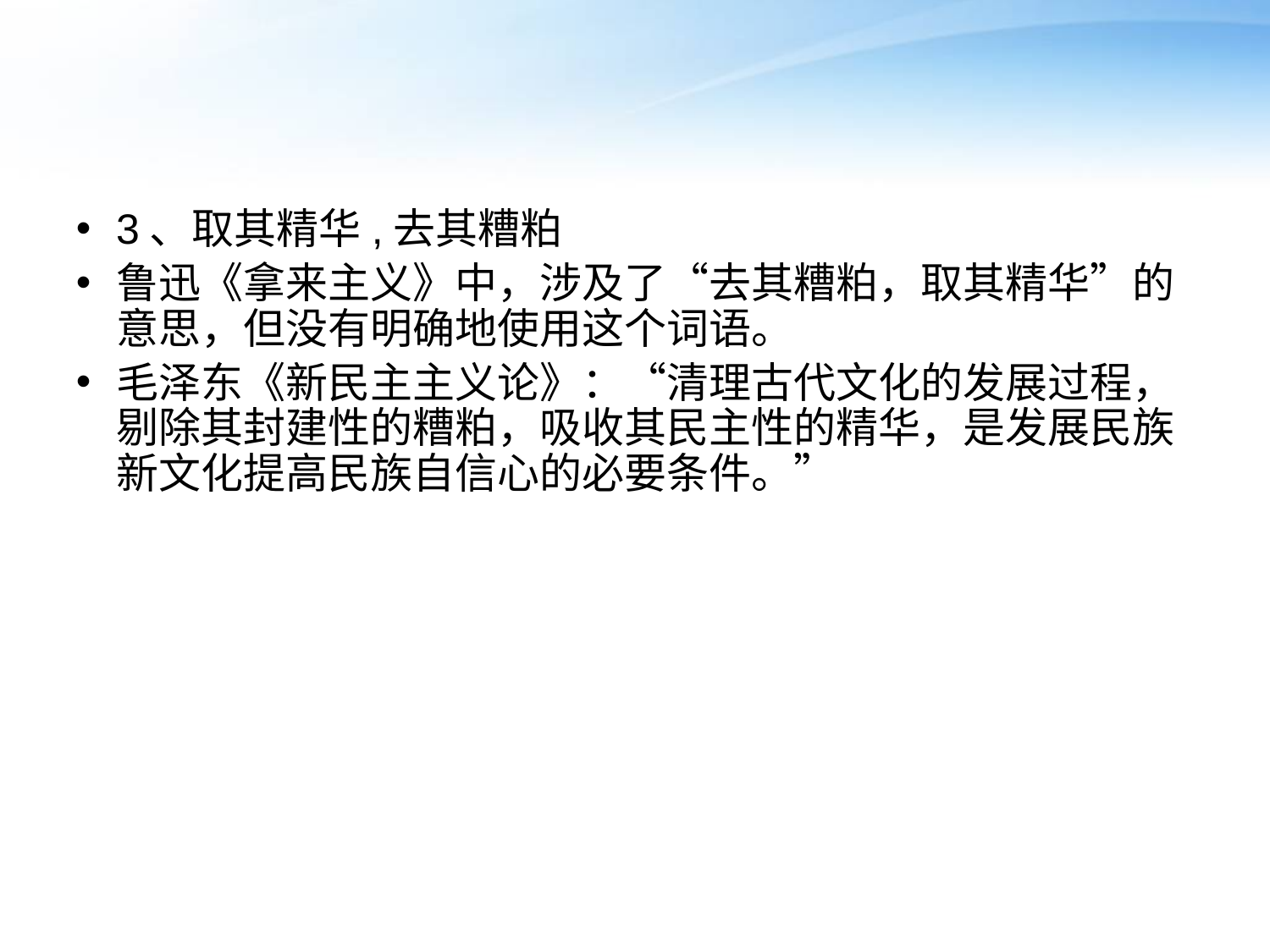

#
3、取其精华,去其糟粕
鲁迅《拿来主义》中，涉及了“去其糟粕，取其精华”的意思，但没有明确地使用这个词语。
毛泽东《新民主主义论》：“清理古代文化的发展过程，剔除其封建性的糟粕，吸收其民主性的精华，是发展民族新文化提高民族自信心的必要条件。”